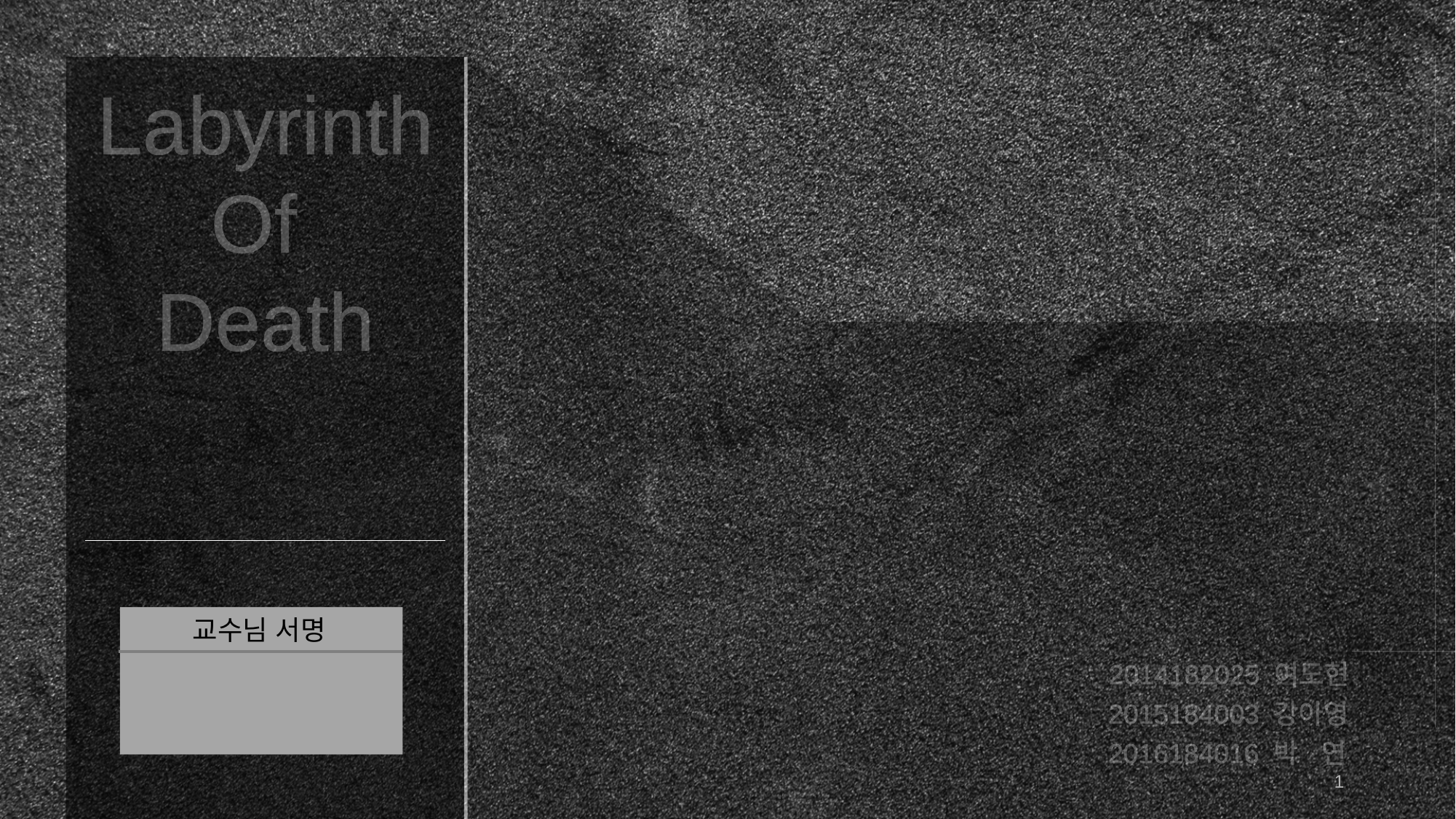

Labyrinth Of
Death

교수님 서명
2014182025 여도현
2015184003 강아영
2016184016 박   연
1